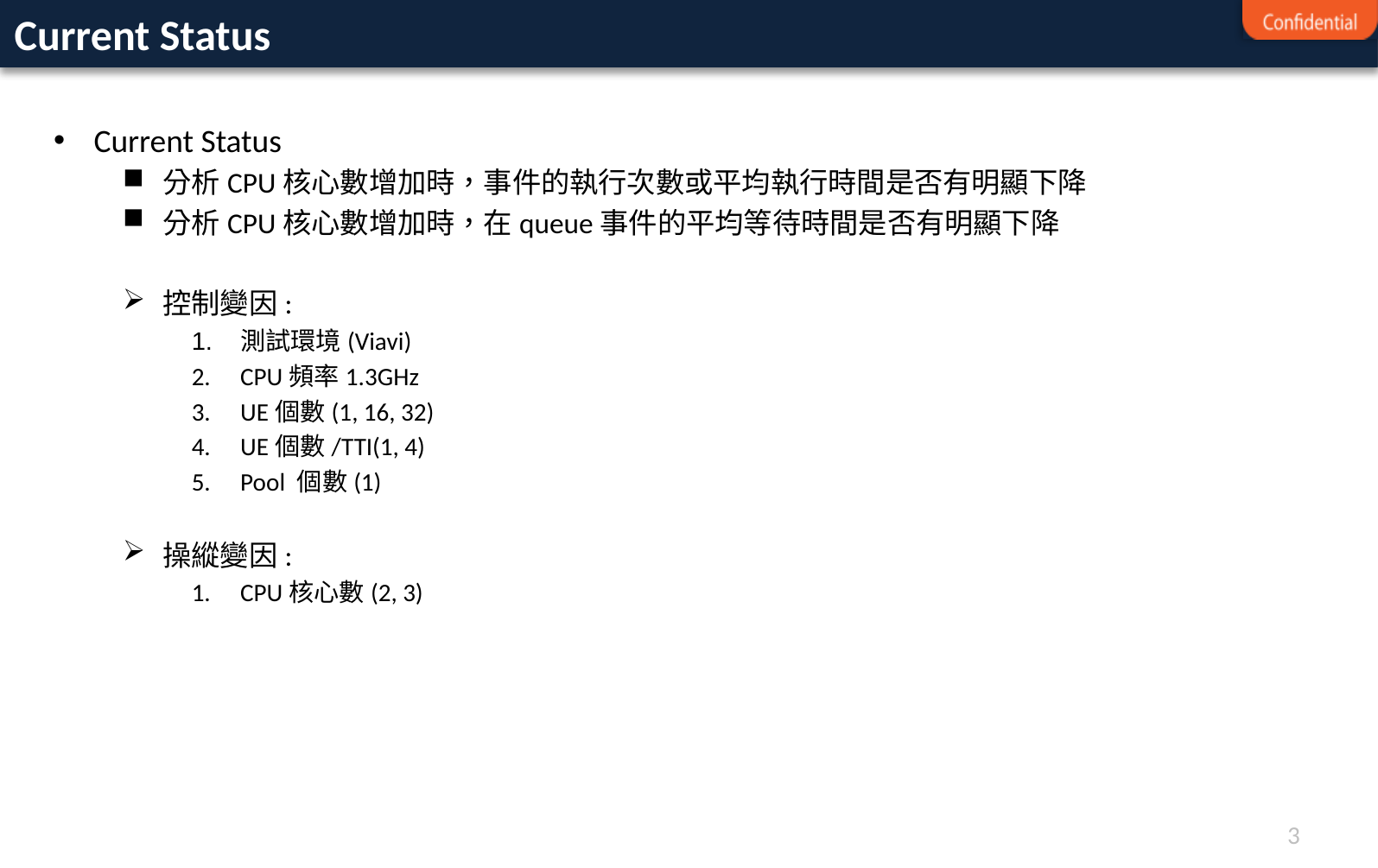

# Current Status
Current Status
分析CPU核心數增加時，事件的執行次數或平均執行時間是否有明顯下降
分析CPU核心數增加時，在queue事件的平均等待時間是否有明顯下降

控制變因:
測試環境(Viavi)
CPU頻率1.3GHz
UE個數(1, 16, 32)
UE個數/TTI(1, 4)
Pool 個數(1)

操縱變因:
CPU核心數(2, 3)

3